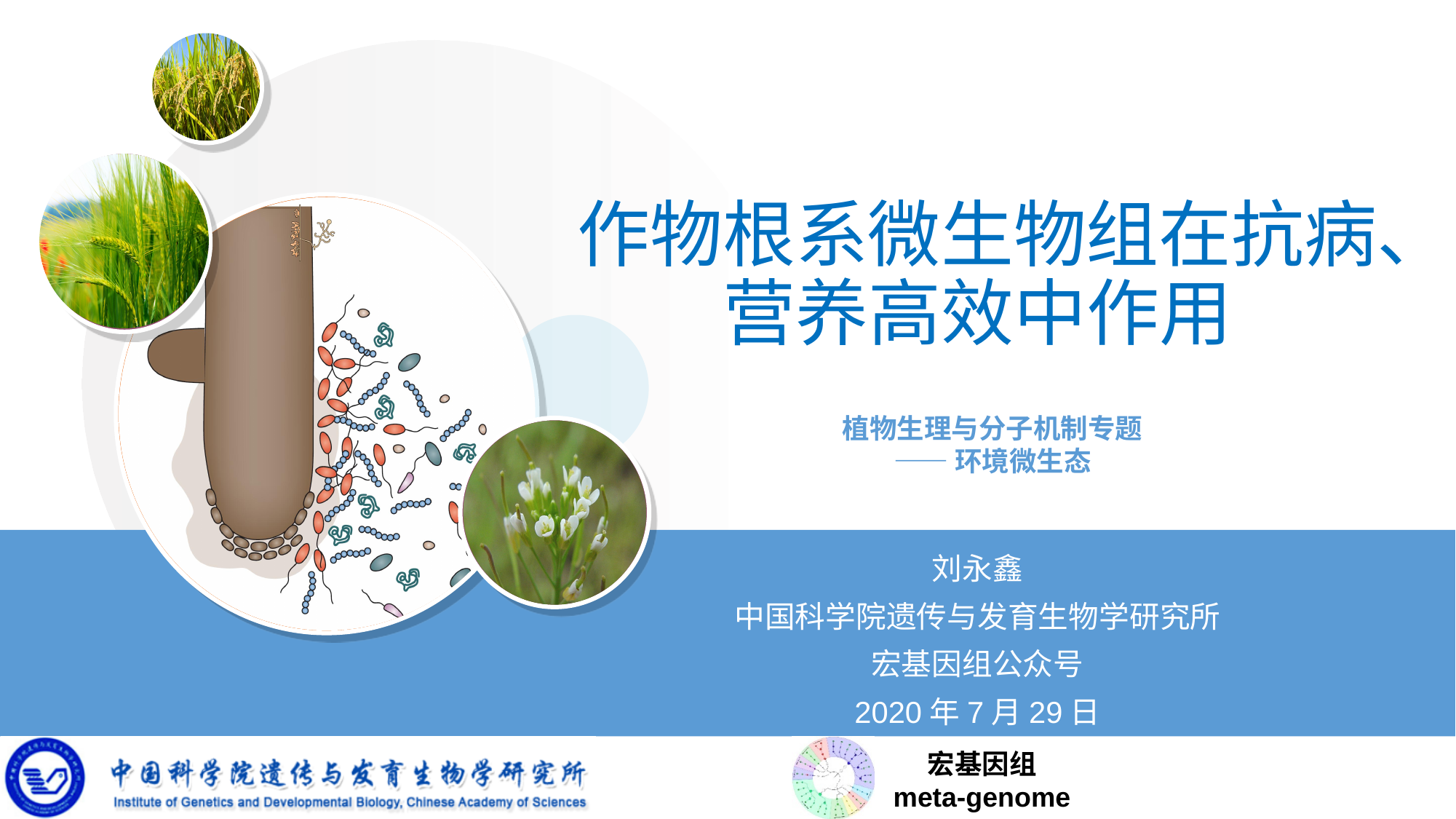

# 作物根系微生物组在抗病、营养高效中作用
植物生理与分子机制专题
——环境微生态
刘永鑫
中国科学院遗传与发育生物学研究所
宏基因组公众号
2020年7月29日